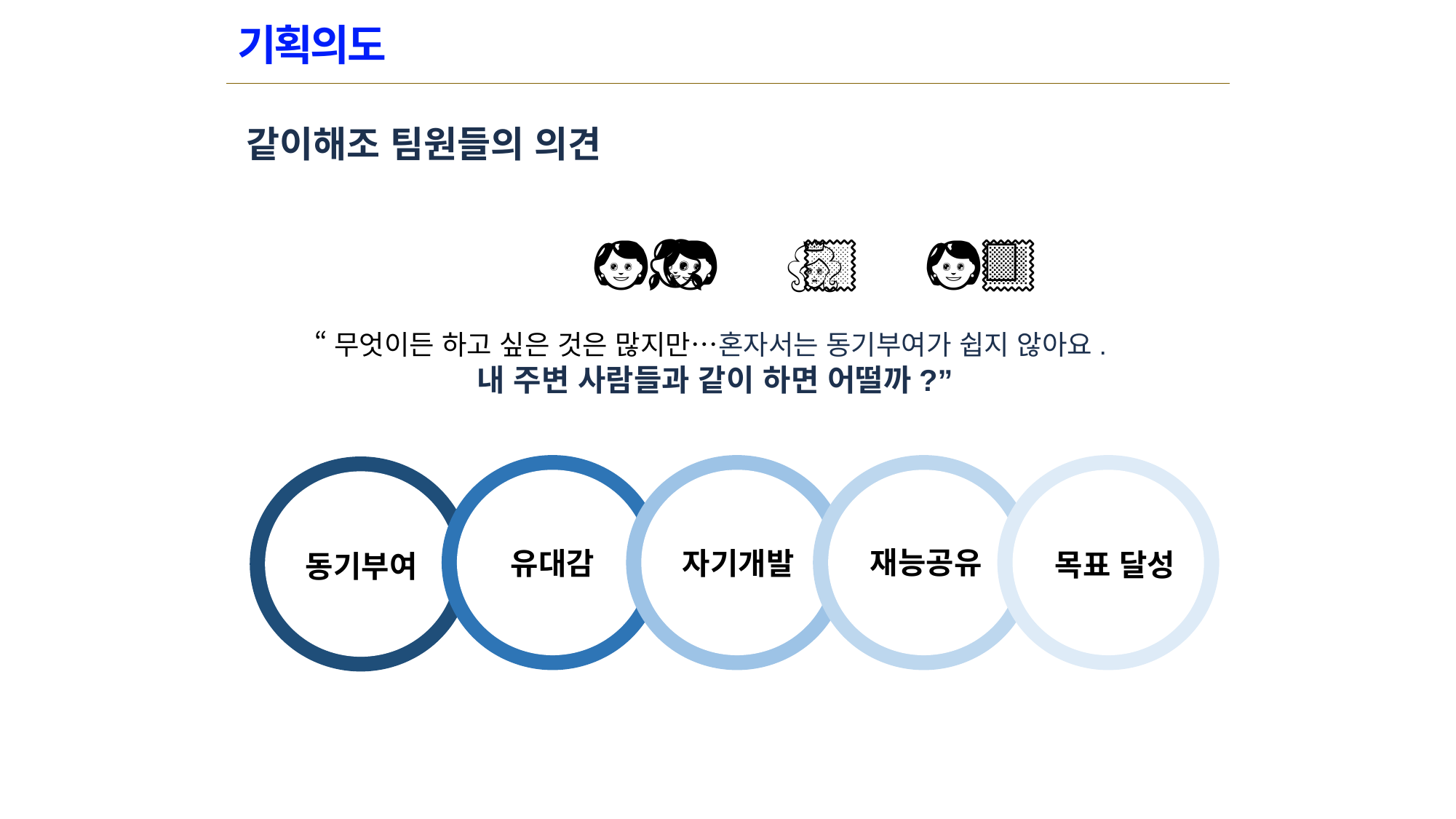

# 기획의도
같이해조 팀원들의 의견

                       👩‍🦰 👧 👩‍🦱 👸🏻 👩🏼‍🦳

“무엇이든 하고 싶은 것은 많지만…혼자서는 동기부여가 쉽지 않아요.
내 주변 사람들과 같이 하면 어떨까?”

  목표 달성

재능공유

자기개발

유대감

동기부여